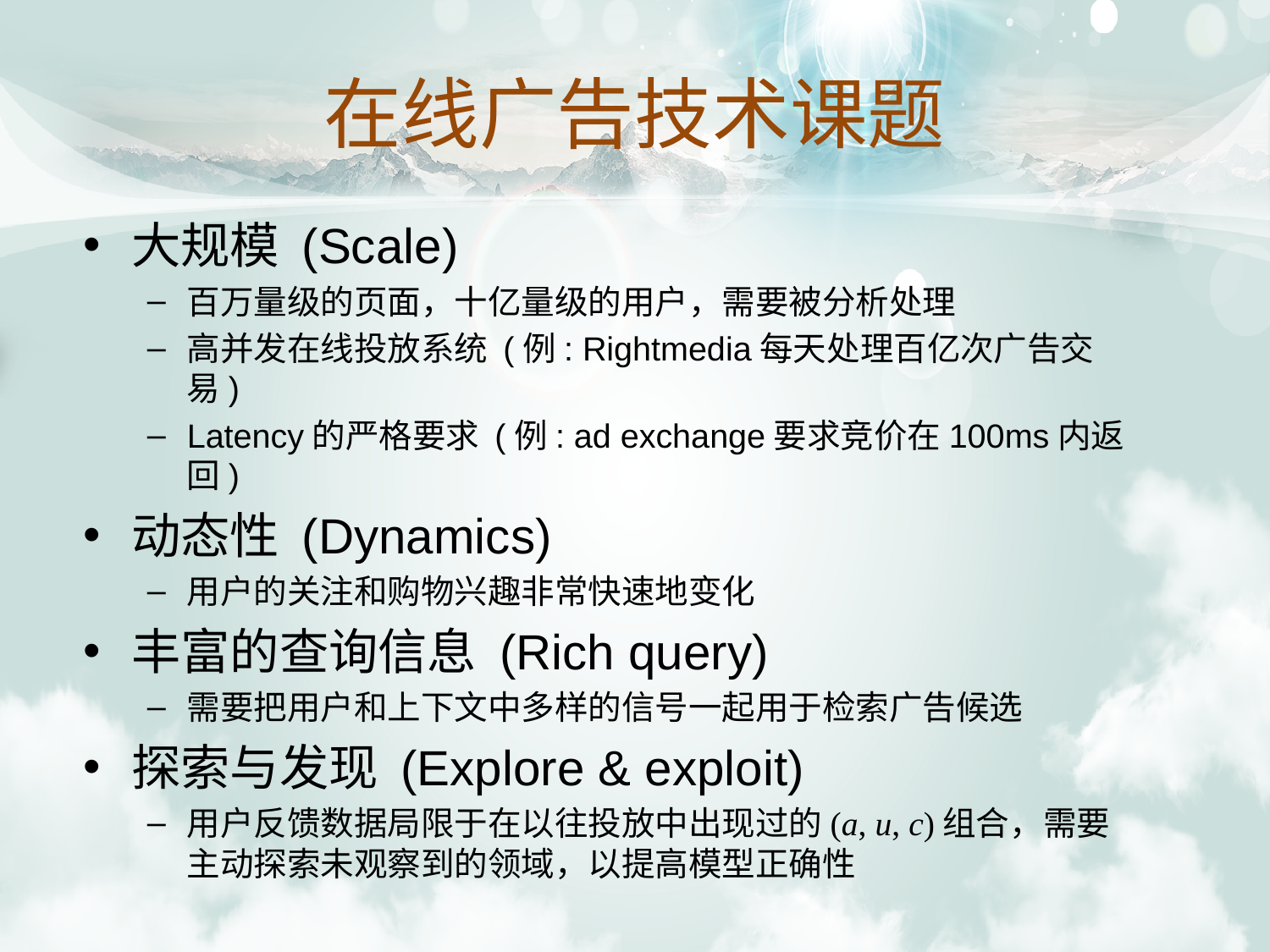

在线广告技术课题
大规模 (Scale)
百万量级的页面，十亿量级的用户，需要被分析处理
高并发在线投放系统 (例: Rightmedia每天处理百亿次广告交易)
Latency的严格要求 (例: ad exchange要求竞价在100ms内返回)
动态性 (Dynamics)
用户的关注和购物兴趣非常快速地变化
丰富的查询信息 (Rich query)
需要把用户和上下文中多样的信号一起用于检索广告候选
探索与发现 (Explore & exploit)
用户反馈数据局限于在以往投放中出现过的(a, u, c)组合，需要主动探索未观察到的领域，以提高模型正确性